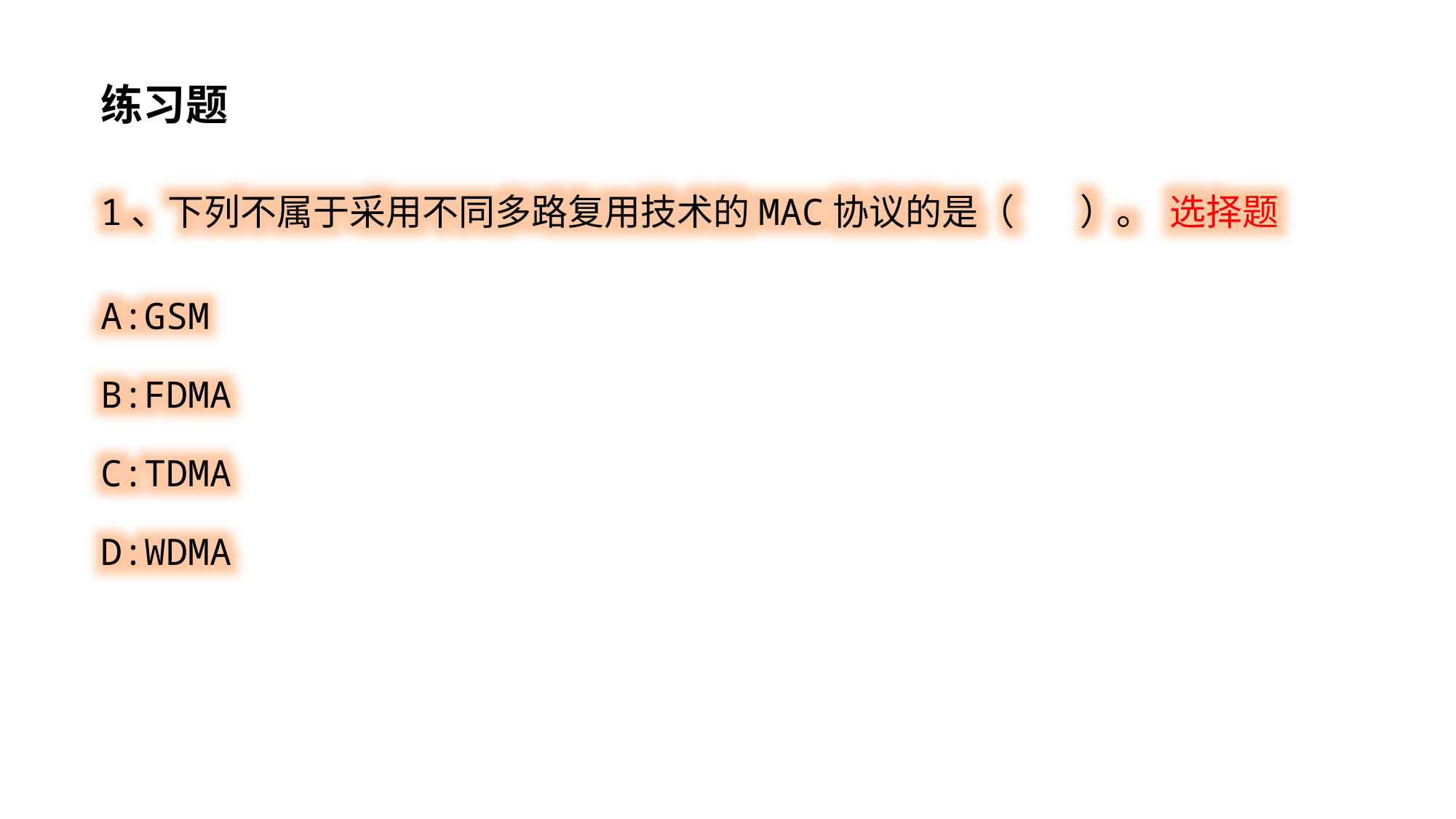

练习题
1、下列不属于采用不同多路复用技术的MAC协议的是（        ）。  选择题

A:GSM

B:FDMA

C:TDMA

D:WDMA